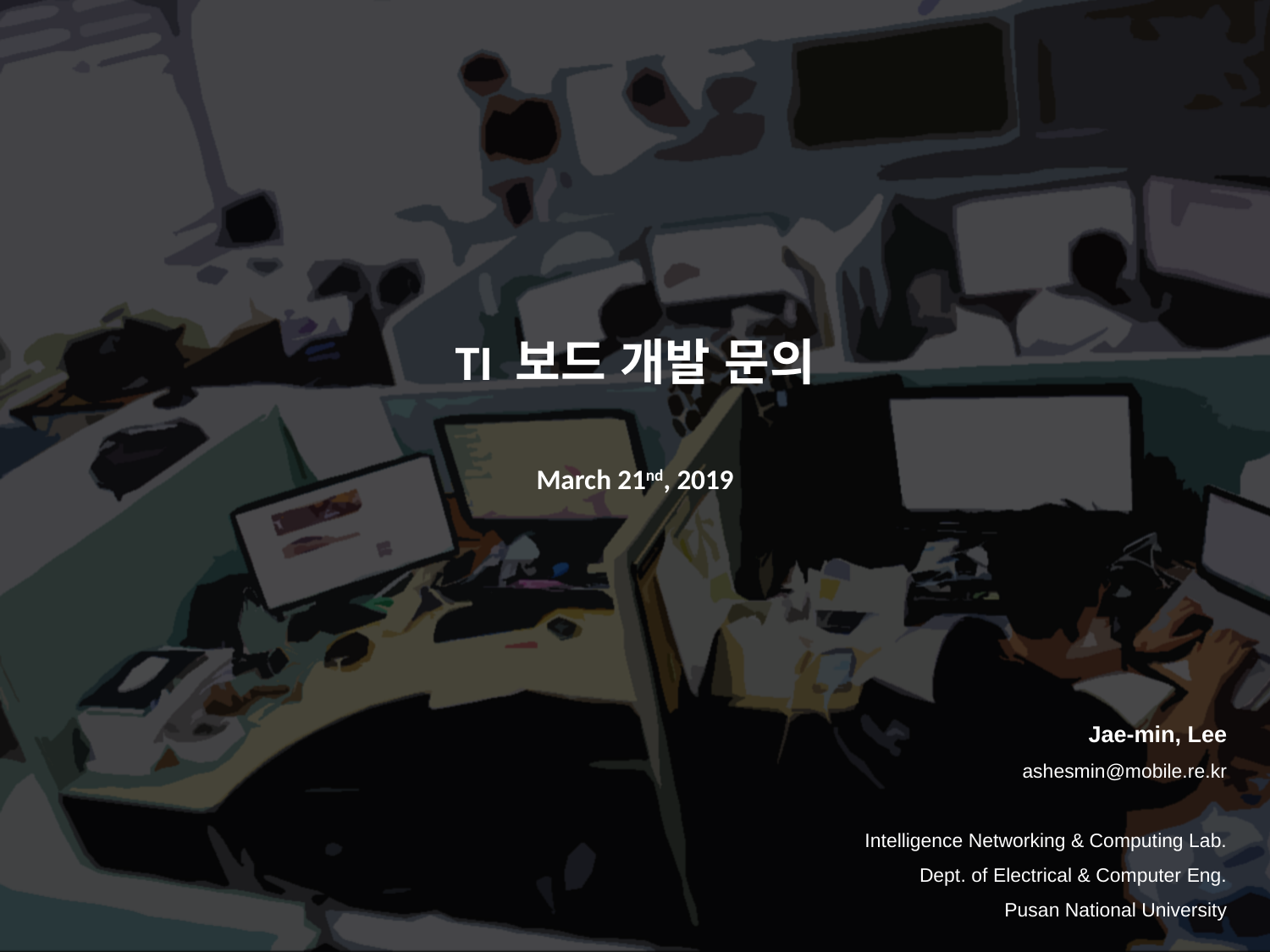

# TI 보드 개발 문의
March 21nd, 2019